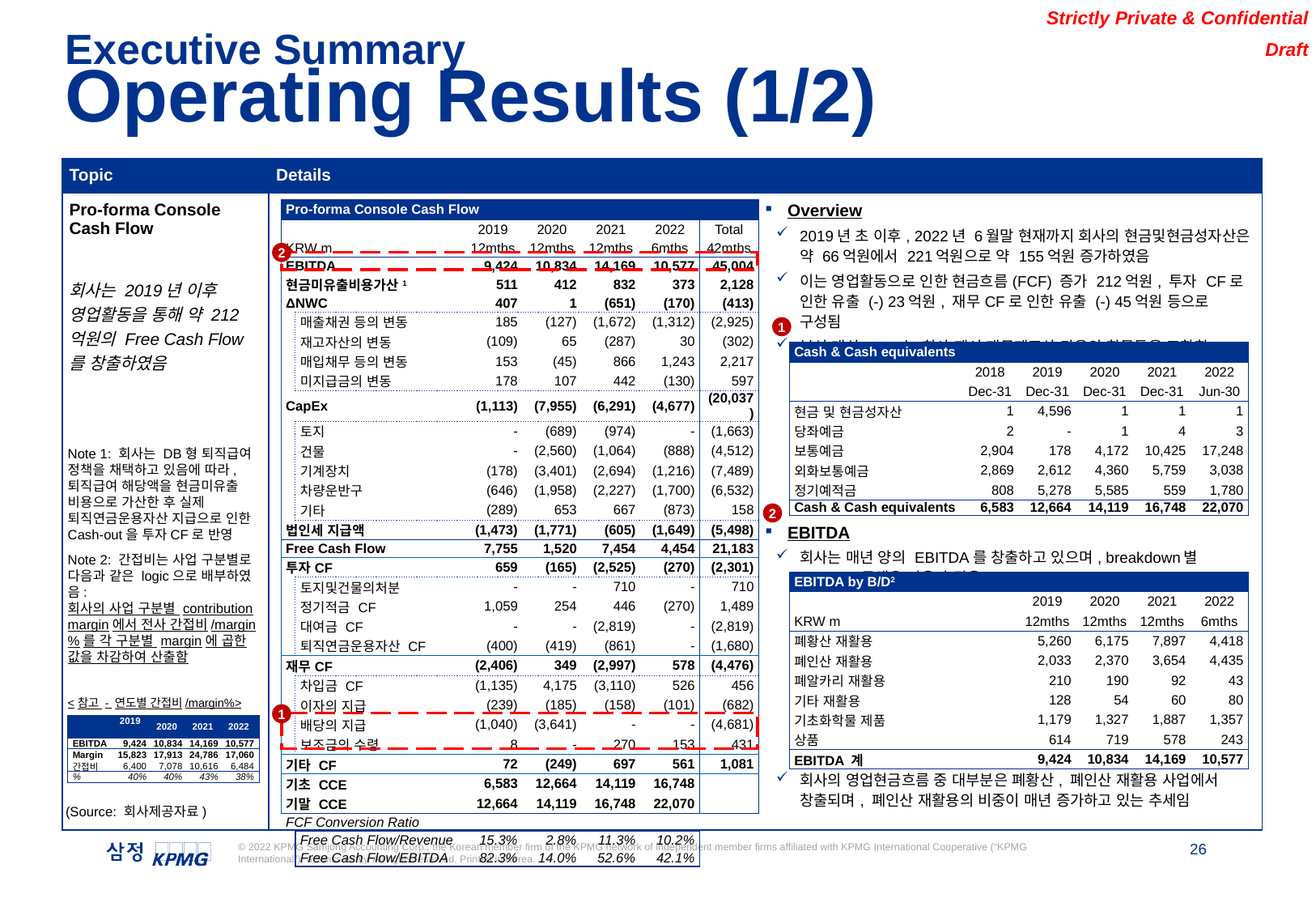

Executive Summary
Operating Results (1/2)
| Topic | Details |
| --- | --- |
| Pro-forma Console Cash Flow 회사는 2019년 이후 영업활동을 통해 약 212억원의 Free Cash Flow를 창출하였음 | Overview 2019년 초 이후, 2022년 6월말 현재까지 회사의 현금및현금성자산은 약 66억원에서 221억원으로 약 155억원 증가하였음 이는 영업활동으로 인한 현금흐름(FCF) 증가 212억원, 투자 CF로 인한 유출 (-) 23억원, 재무CF로 인한 유출 (-) 45억원 등으로 구성됨 분석 대상 CCE는 회사 제시 재무제표상 다음의 항목들을 포함함 EBITDA 회사는 매년 양의 EBITDA를 창출하고 있으며, breakdown별 EBITDA 금액은 다음과 같음 회사의 영업현금흐름 중 대부분은 폐황산, 폐인산 재활용 사업에서 창출되며, 폐인산 재활용의 비중이 매년 증가하고 있는 추세임 |
| Pro-forma Console Cash Flow |  |  |  |  |  |  |
| --- | --- | --- | --- | --- | --- | --- |
|  |  | 2019 | 2020 | 2021 | 2022 | Total |
| KRW m |  | 12mths | 12mths | 12mths | 6mths | 42mths |
| EBITDA |  | 9,424 | 10,834 | 14,169 | 10,577 | 45,004 |
| 현금미유출비용가산1 |  | 511 | 412 | 832 | 373 | 2,128 |
| ΔNWC |  | 407 | 1 | (651) | (170) | (413) |
|  | 매출채권 등의 변동 | 185 | (127) | (1,672) | (1,312) | (2,925) |
|  | 재고자산의 변동 | (109) | 65 | (287) | 30 | (302) |
|  | 매입채무 등의 변동 | 153 | (45) | 866 | 1,243 | 2,217 |
|  | 미지급금의 변동 | 178 | 107 | 442 | (130) | 597 |
| CapEx |  | (1,113) | (7,955) | (6,291) | (4,677) | (20,037) |
|  | 토지 | - | (689) | (974) | - | (1,663) |
|  | 건물 | - | (2,560) | (1,064) | (888) | (4,512) |
|  | 기계장치 | (178) | (3,401) | (2,694) | (1,216) | (7,489) |
|  | 차량운반구 | (646) | (1,958) | (2,227) | (1,700) | (6,532) |
|  | 기타 | (289) | 653 | 667 | (873) | 158 |
| 법인세 지급액 |  | (1,473) | (1,771) | (605) | (1,649) | (5,498) |
| Free Cash Flow |  | 7,755 | 1,520 | 7,454 | 4,454 | 21,183 |
| 투자CF |  | 659 | (165) | (2,525) | (270) | (2,301) |
|  | 토지및건물의처분 | - | - | 710 | - | 710 |
|  | 정기적금 CF | 1,059 | 254 | 446 | (270) | 1,489 |
|  | 대여금 CF | - | - | (2,819) | - | (2,819) |
|  | 퇴직연금운용자산 CF | (400) | (419) | (861) | - | (1,680) |
| 재무CF |  | (2,406) | 349 | (2,997) | 578 | (4,476) |
|  | 차입금 CF | (1,135) | 4,175 | (3,110) | 526 | 456 |
|  | 이자의 지급 | (239) | (185) | (158) | (101) | (682) |
|  | 배당의 지급 | (1,040) | (3,641) | - | - | (4,681) |
|  | 보조금의 수령 | 8 | - | 270 | 153 | 431 |
| 기타 CF |  | 72 | (249) | 697 | 561 | 1,081 |
| 기초 CCE |  | 6,583 | 12,664 | 14,119 | 16,748 |  |
| 기말 CCE |  | 12,664 | 14,119 | 16,748 | 22,070 |  |
| FCF Conversion Ratio |  |  |  |  |  |  |
|  | Free Cash Flow/Revenue | 15.3% | 2.8% | 11.3% | 10.2% |  |
|  | Free Cash Flow/EBITDA | 82.3% | 14.0% | 52.6% | 42.1% |  |
2

1
| Cash & Cash equivalents |  |  |  |  |  |  |
| --- | --- | --- | --- | --- | --- | --- |
|  |  | 2018 | 2019 | 2020 | 2021 | 2022 |
|  |  | Dec-31 | Dec-31 | Dec-31 | Dec-31 | Jun-30 |
| 현금 및 현금성자산 |  | 1 | 4,596 | 1 | 1 | 1 |
| 당좌예금 |  | 2 | - | 1 | 4 | 3 |
| 보통예금 |  | 2,904 | 178 | 4,172 | 10,425 | 17,248 |
| 외화보통예금 |  | 2,869 | 2,612 | 4,360 | 5,759 | 3,038 |
| 정기예적금 |  | 808 | 5,278 | 5,585 | 559 | 1,780 |
| Cash & Cash equivalents |  | 6,583 | 12,664 | 14,119 | 16,748 | 22,070 |
Note 1: 회사는 DB형 퇴직급여 정책을 채택하고 있음에 따라, 퇴직급여 해당액을 현금미유출 비용으로 가산한 후 실제 퇴직연금운용자산 지급으로 인한 Cash-out을 투자CF로 반영
2
Note 2: 간접비는 사업 구분별로 다음과 같은 logic으로 배부하였음:
회사의 사업 구분별 contribution margin에서 전사 간접비/margin%를 각 구분별 margin에 곱한 값을 차감하여 산출함
| EBITDA by B/D2 |  |  |  |  |  |  |
| --- | --- | --- | --- | --- | --- | --- |
|  |  |  | 2019 | 2020 | 2021 | 2022 |
| KRW m |  |  | 12mths | 12mths | 12mths | 6mths |
| 폐황산 재활용 |  |  | 5,260 | 6,175 | 7,897 | 4,418 |
| 폐인산 재활용 |  |  | 2,033 | 2,370 | 3,654 | 4,435 |
| 폐알카리 재활용 |  |  | 210 | 190 | 92 | 43 |
| 기타 재활용 |  |  | 128 | 54 | 60 | 80 |
| 기초화학물 제품 |  |  | 1,179 | 1,327 | 1,887 | 1,357 |
| 상품 |  |  | 614 | 719 | 578 | 243 |
| EBITDA 계 |  |  | 9,424 | 10,834 | 14,169 | 10,577 |
<참고 - 연도별 간접비/margin%>
1

|  | 2019 | 2020 | 2021 | 2022 |
| --- | --- | --- | --- | --- |
| EBITDA | 9,424 | 10,834 | 14,169 | 10,577 |
| Margin | 15,823 | 17,913 | 24,786 | 17,060 |
| 간접비 | 6,400 | 7,078 | 10,616 | 6,484 |
| % | 40% | 40% | 43% | 38% |
(Source: 회사제공자료)